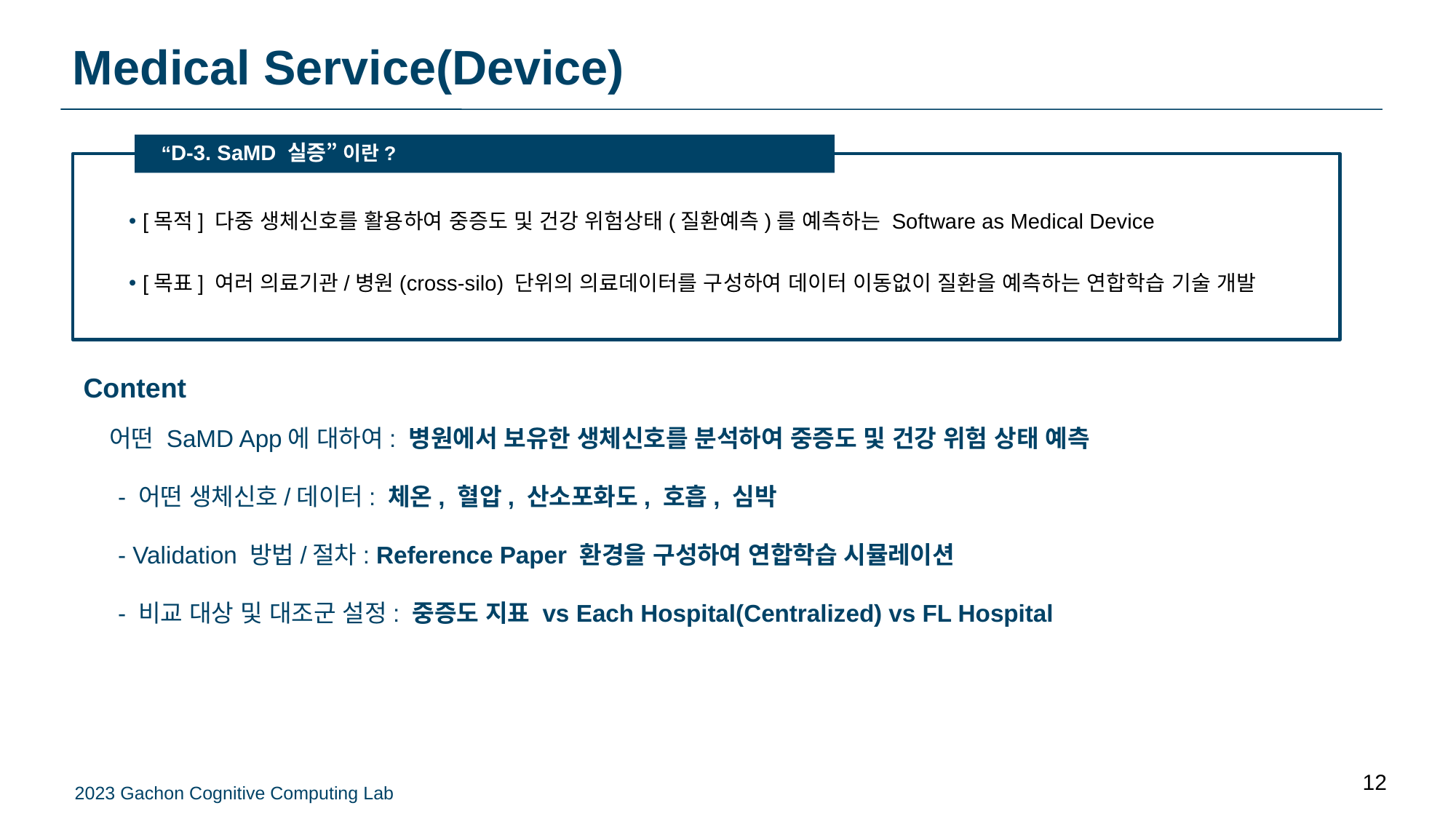

# Medical Service(Device)
“D-3. SaMD 실증” 이란?

[목적] 다중 생체신호를 활용하여 중증도 및 건강 위험상태(질환예측)를 예측하는 Software as Medical Device

[목표] 여러 의료기관/병원(cross-silo) 단위의 의료데이터를 구성하여 데이터 이동없이 질환을 예측하는 연합학습 기술 개발
Content

   어떤 SaMD App에 대하여: 병원에서 보유한 생체신호를 분석하여 중증도 및 건강 위험 상태 예측

 - 어떤 생체신호/데이터: 체온, 혈압, 산소포화도, 호흡, 심박

 - Validation 방법/절차: Reference Paper 환경을 구성하여 연합학습 시뮬레이션

 - 비교 대상 및 대조군 설정: 중증도 지표 vs Each Hospital(Centralized) vs FL Hospital
12